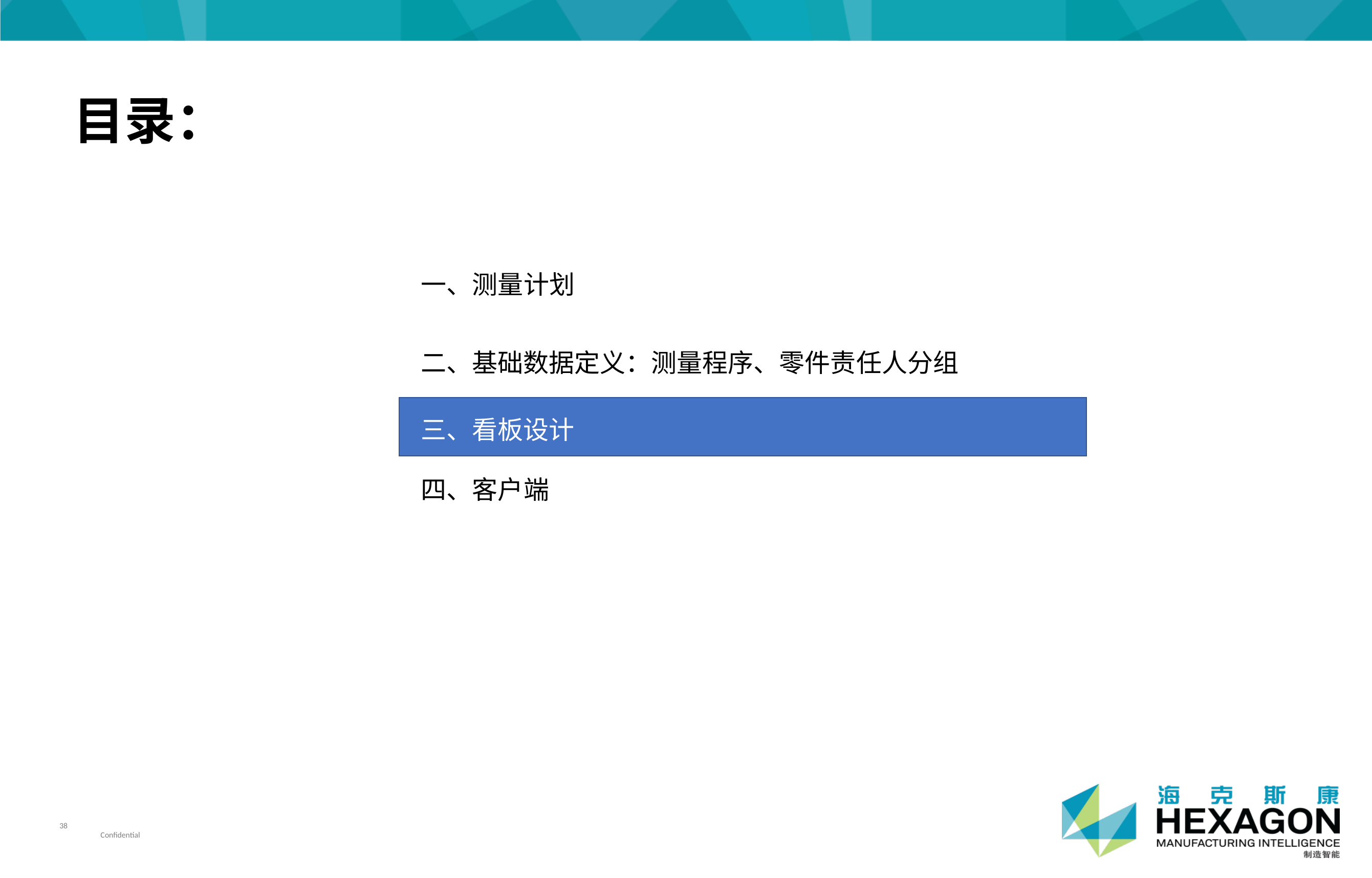

目录：
一、测量计划
二、基础数据定义：测量程序、零件责任人分组

三、看板设计
四、客户端